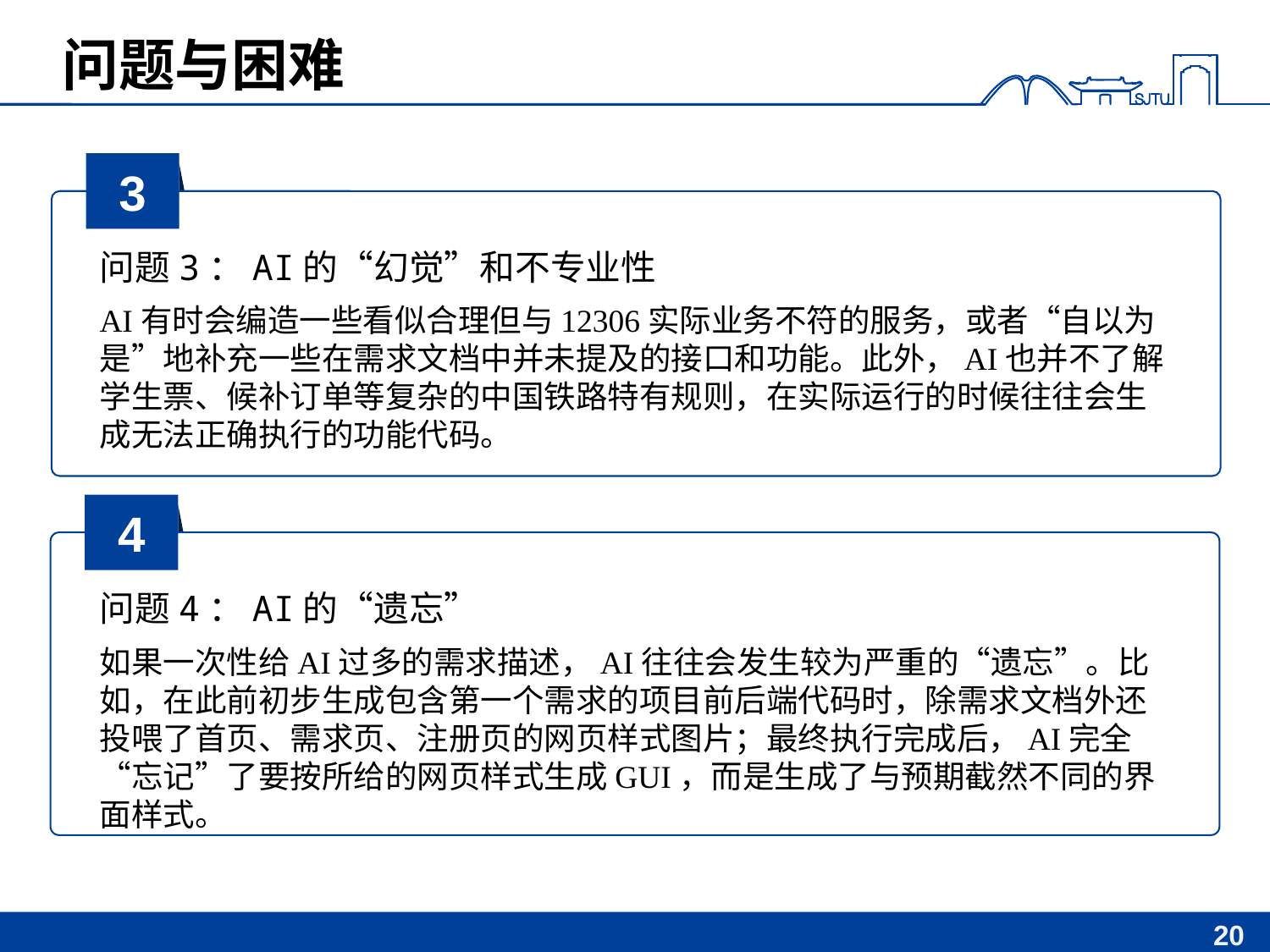

# 问题与困难
3

问题3：AI的“幻觉”和不专业性

AI有时会编造一些看似合理但与12306实际业务不符的服务，或者“自以为是”地补充一些在需求文档中并未提及的接口和功能。此外，AI也并不了解学生票、候补订单等复杂的中国铁路特有规则，在实际运行的时候往往会生成无法正确执行的功能代码。
4

问题4：AI的“遗忘”

如果一次性给AI过多的需求描述，AI往往会发生较为严重的“遗忘”。比如，在此前初步生成包含第一个需求的项目前后端代码时，除需求文档外还投喂了首页、需求页、注册页的网页样式图片；最终执行完成后，AI完全“忘记”了要按所给的网页样式生成GUI，而是生成了与预期截然不同的界面样式。